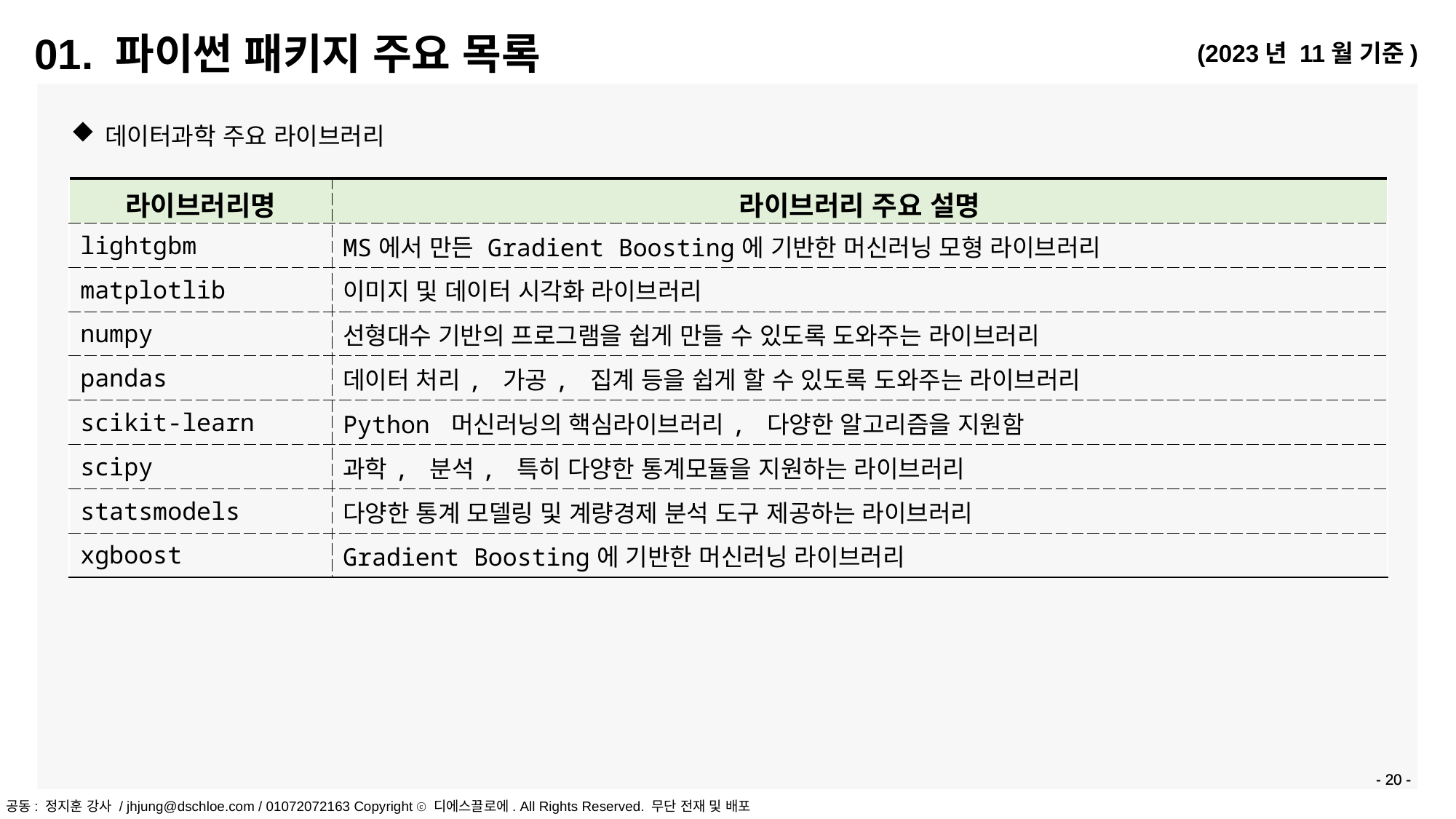

01. 파이썬 패키지 주요 목록
데이터과학 주요 라이브러리
| 라이브러리명 | 라이브러리 주요 설명 |
| --- | --- |
| lightgbm | MS에서 만든 Gradient Boosting에 기반한 머신러닝 모형 라이브러리 |
| matplotlib | 이미지 및 데이터 시각화 라이브러리 |
| numpy | 선형대수 기반의 프로그램을 쉽게 만들 수 있도록 도와주는 라이브러리 |
| pandas | 데이터 처리, 가공, 집계 등을 쉽게 할 수 있도록 도와주는 라이브러리 |
| scikit-learn | Python 머신러닝의 핵심라이브러리, 다양한 알고리즘을 지원함 |
| scipy | 과학, 분석, 특히 다양한 통계모듈을 지원하는 라이브러리 |
| statsmodels | 다양한 통계 모델링 및 계량경제 분석 도구 제공하는 라이브러리 |
| xgboost | Gradient Boosting에 기반한 머신러닝 라이브러리 |
- 20 -